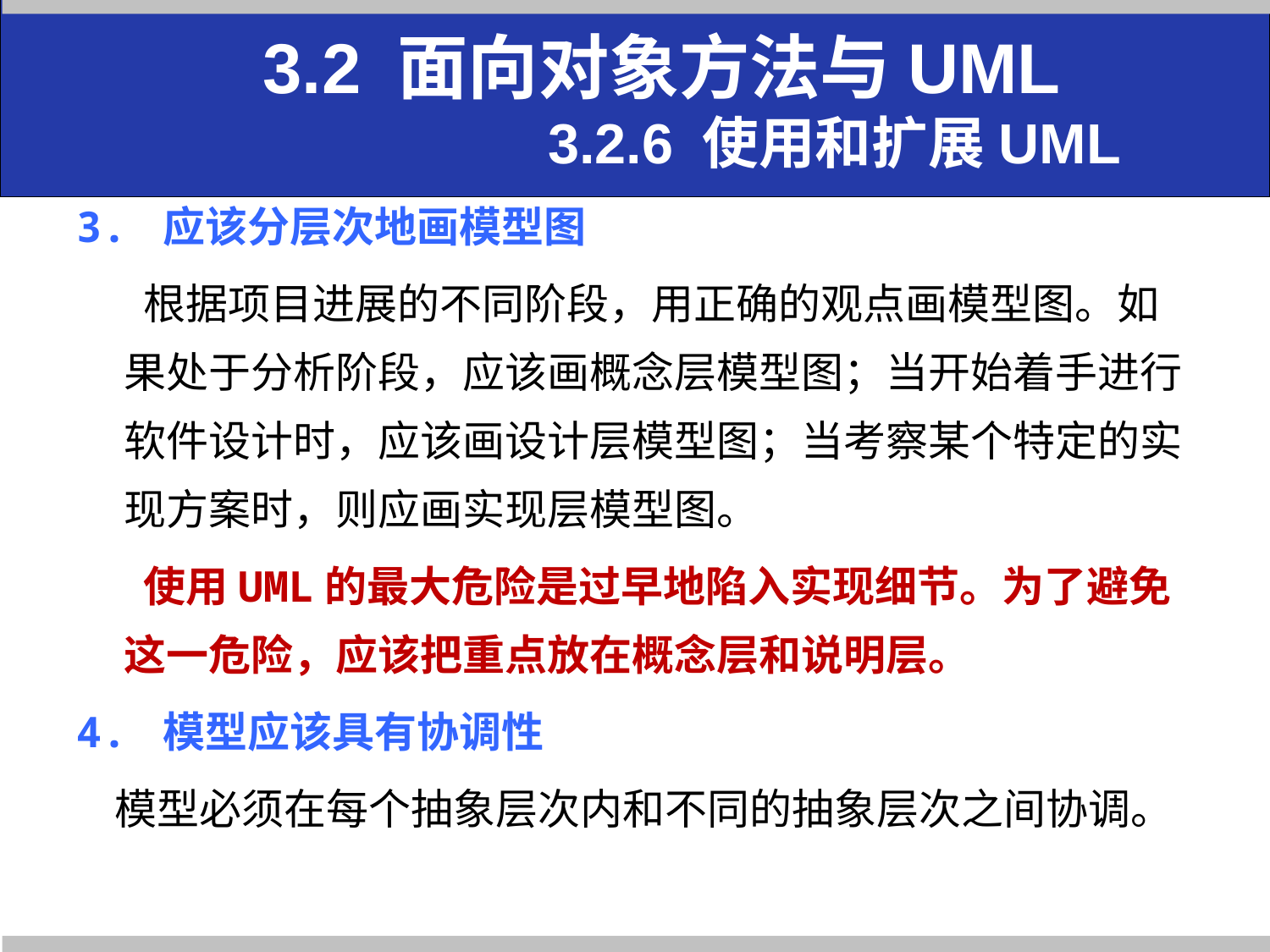

3.2 面向对象方法与UML
                 3.2.6 使用和扩展UML
3. 应该分层次地画模型图
      根据项目进展的不同阶段，用正确的观点画模型图。如果处于分析阶段，应该画概念层模型图；当开始着手进行软件设计时，应该画设计层模型图；当考察某个特定的实现方案时，则应画实现层模型图。
      使用UML的最大危险是过早地陷入实现细节。为了避免这一危险，应该把重点放在概念层和说明层。
4. 模型应该具有协调性
   模型必须在每个抽象层次内和不同的抽象层次之间协调。

371